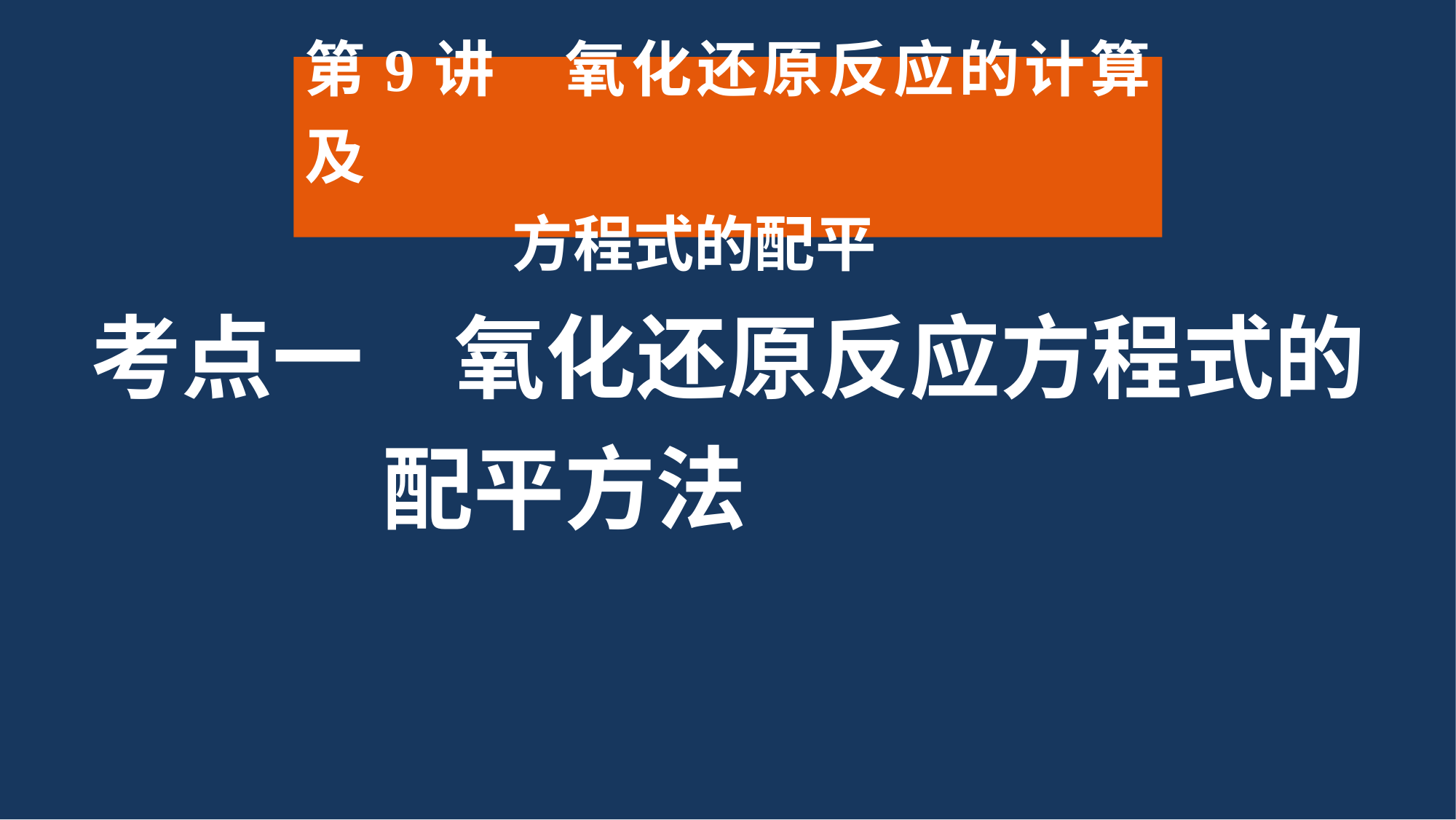

第9讲　氧化还原反应的计算及
              方程式的配平
考点一　氧化还原反应方程式的
             配平方法